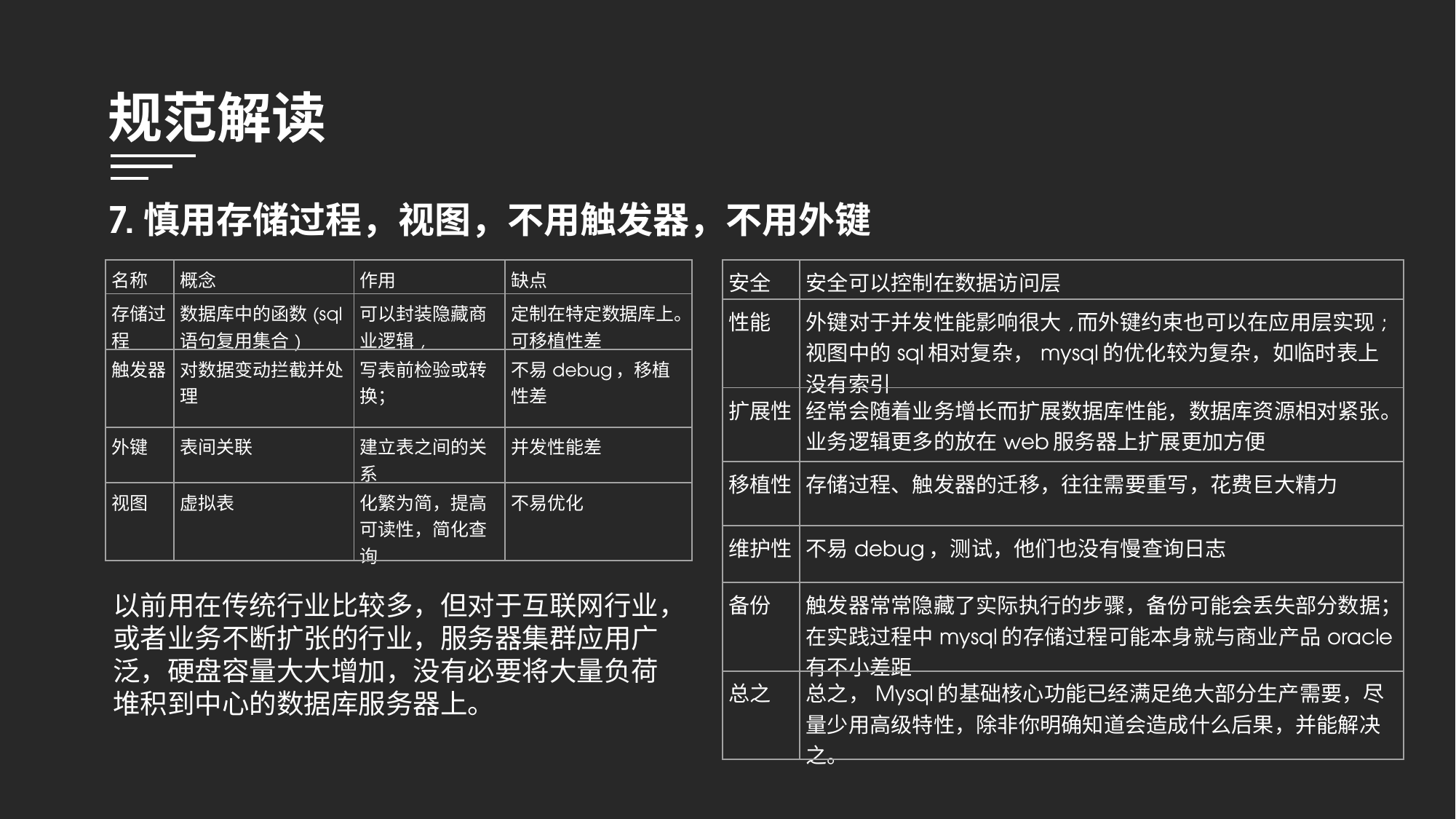

规范解读
7.慎用存储过程，视图，不用触发器，不用外键

| 名称 | 概念 | 作用 | 缺点 |
| --- | --- | --- | --- |
| 存储过程 | 数据库中的函数(sql语句复用集合) | 可以封装隐藏商业逻辑, | 定制在特定数据库上。可移植性差 |
| 触发器 | 对数据变动拦截并处理 | 写表前检验或转换； | 不易debug，移植性差 |
| 外键 | 表间关联 | 建立表之间的关系 | 并发性能差 |
| 视图 | 虚拟表 | 化繁为简，提高可读性，简化查询 | 不易优化 |
| 安全 | 安全可以控制在数据访问层 |
| --- | --- |
| 性能 | 外键对于并发性能影响很大,而外键约束也可以在应用层实现; 视图中的sql相对复杂，mysql的优化较为复杂，如临时表上没有索引 |
| 扩展性 | 经常会随着业务增长而扩展数据库性能，数据库资源相对紧张。 业务逻辑更多的放在web服务器上扩展更加方便 |
| 移植性 | 存储过程、触发器的迁移，往往需要重写，花费巨大精力 |
| 维护性 | 不易debug，测试，他们也没有慢查询日志 |
| 备份 | 触发器常常隐藏了实际执行的步骤，备份可能会丢失部分数据； 在实践过程中mysql的存储过程可能本身就与商业产品oracle有不小差距 |
| 总之 | 总之，Mysql的基础核心功能已经满足绝大部分生产需要，尽量少用高级特性，除非你明确知道会造成什么后果，并能解决之。 |
以前用在传统行业比较多，但对于互联网行业，或者业务不断扩张的行业，服务器集群应用广泛，硬盘容量大大增加，没有必要将大量负荷堆积到中心的数据库服务器上。